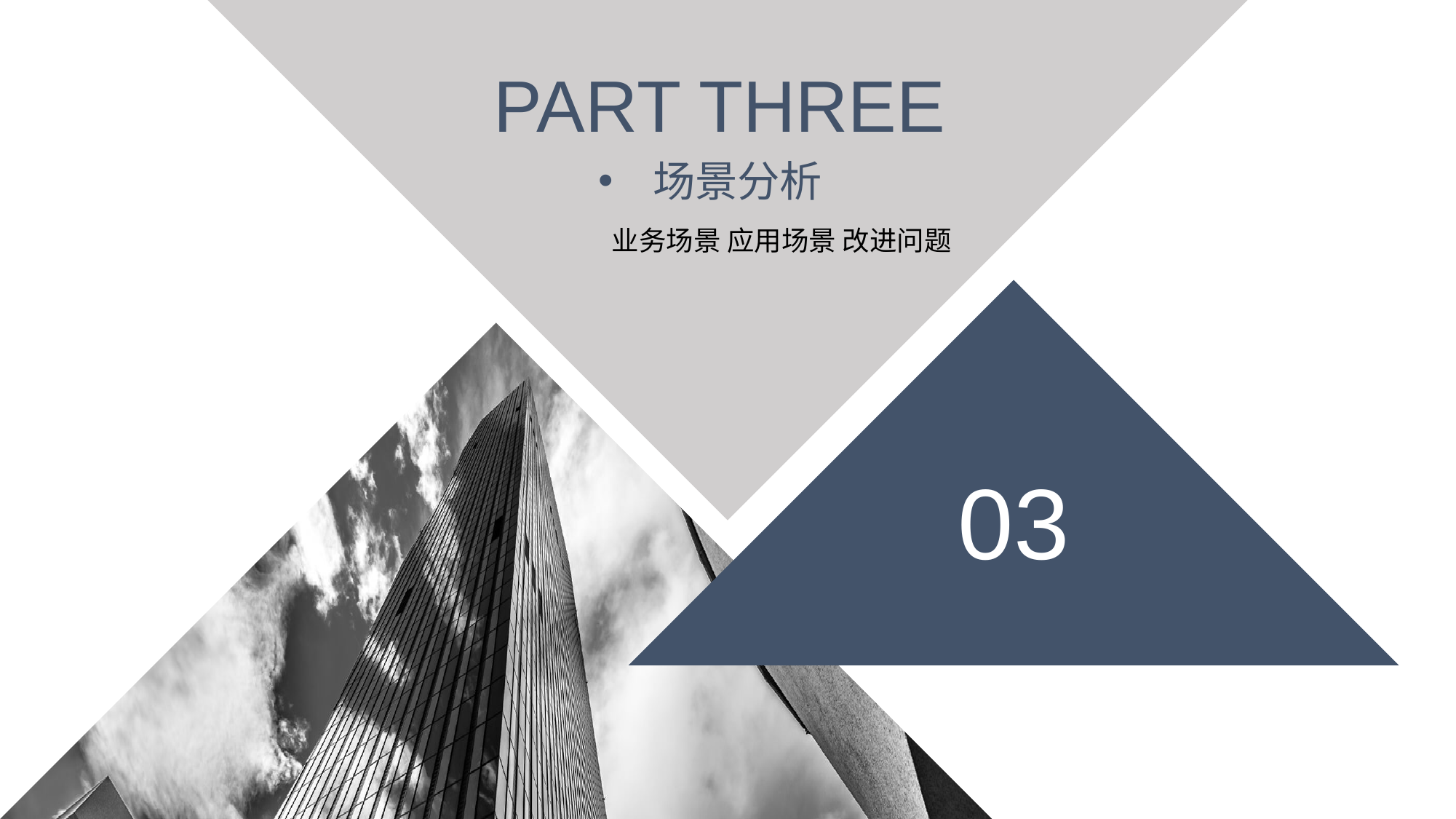

PART THREE
场景分析
业务场景 应用场景 改进问题

03